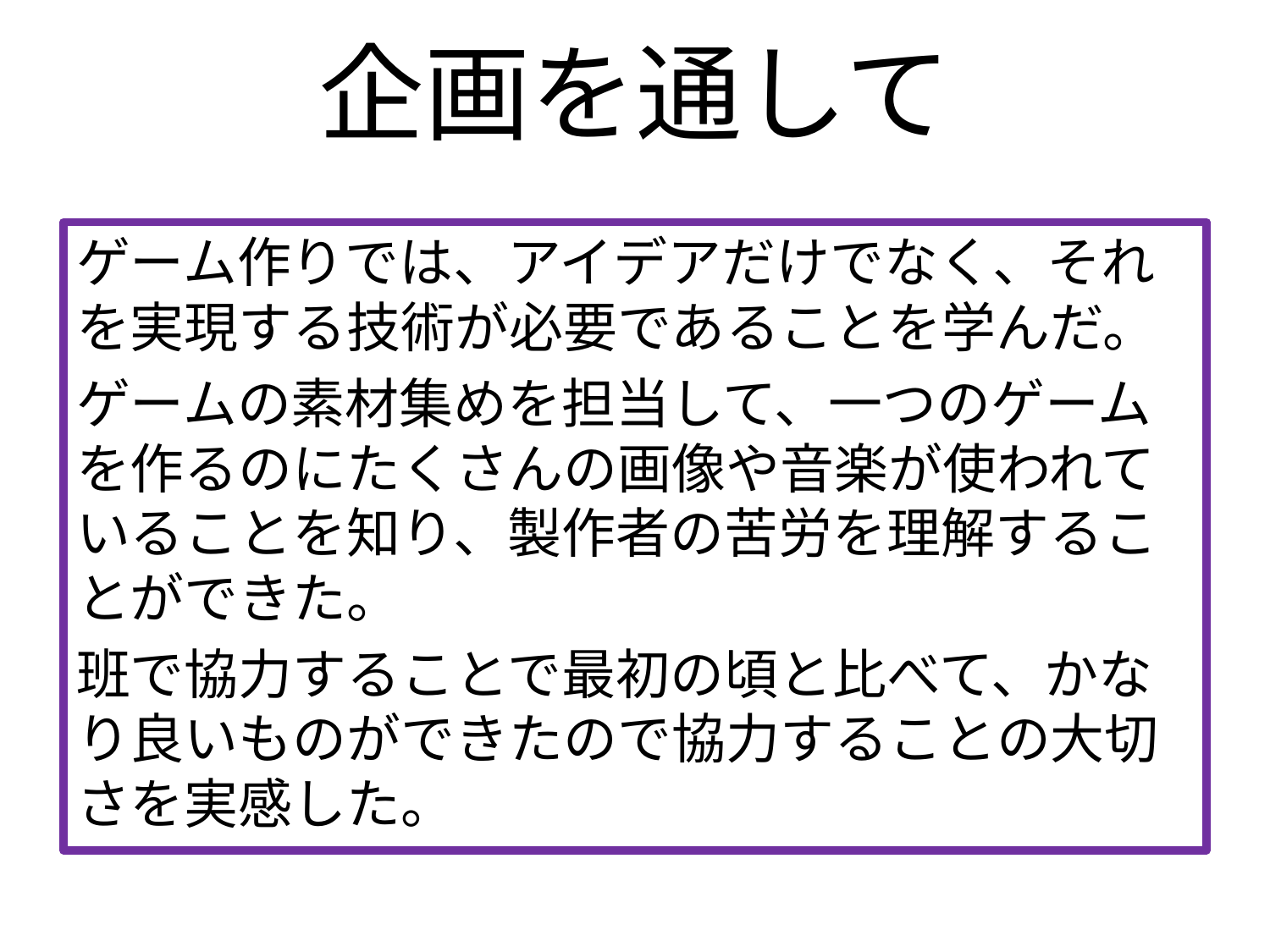

# 企画を通して
ゲーム作りでは、アイデアだけでなく、それを実現する技術が必要であることを学んだ。
ゲームの素材集めを担当して、一つのゲームを作るのにたくさんの画像や音楽が使われていることを知り、製作者の苦労を理解することができた。
班で協力することで最初の頃と比べて、かなり良いものができたので協力することの大切さを実感した。